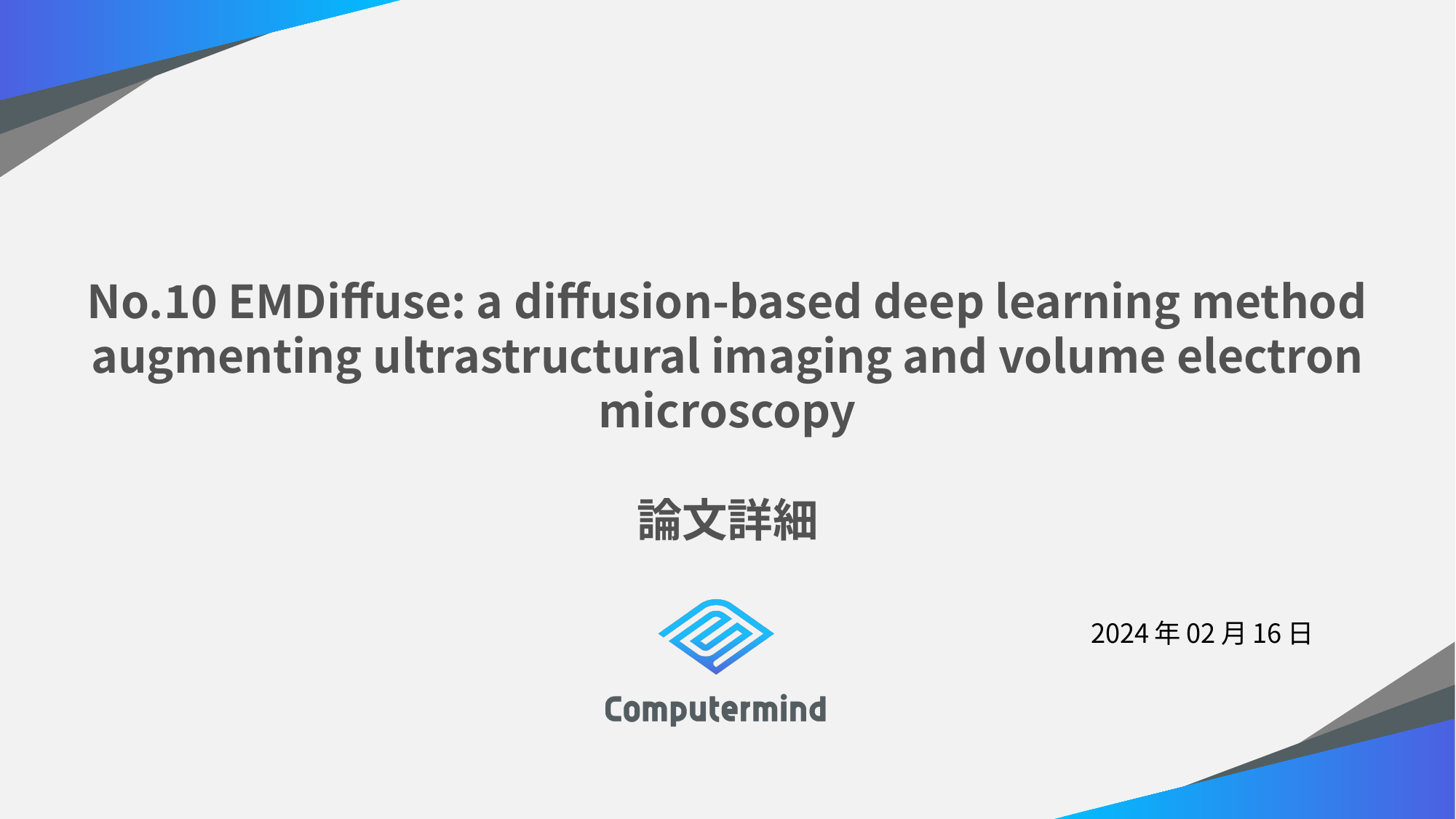

# No.10 EMDiffuse: a diffusion-based deep learning method augmenting ultrastructural imaging and volume electron microscopy 論文詳細
2024年02月16日